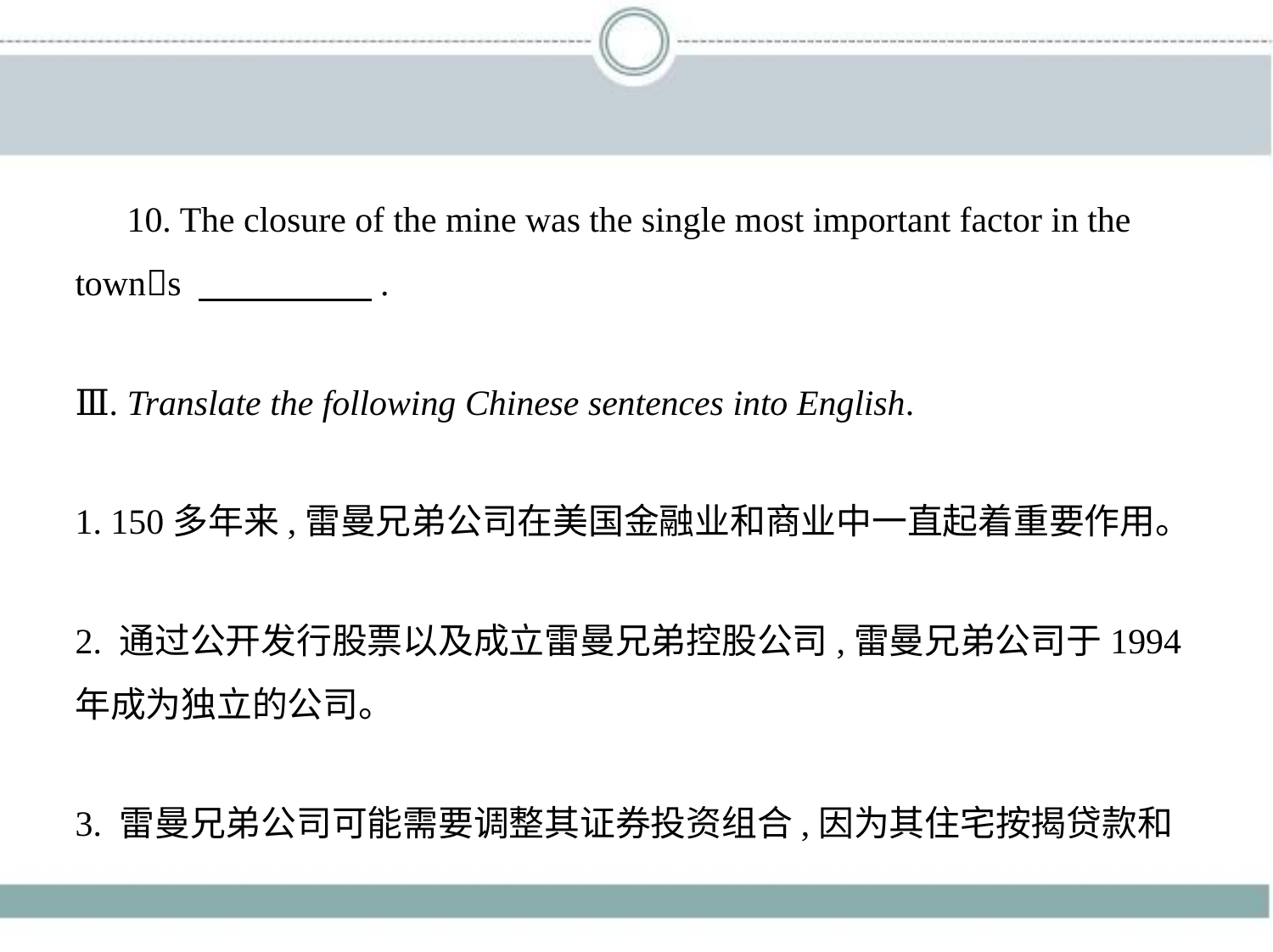

10. The closure of the mine was the single most important factor in the
town􀆳s 　　　　    .
Ⅲ. Translate the following Chinese sentences into English.
1. 150多年来,雷曼兄弟公司在美国金融业和商业中一直起着重要作用。
2. 通过公开发行股票以及成立雷曼兄弟控股公司,雷曼兄弟公司于1994
年成为独立的公司。
3. 雷曼兄弟公司可能需要调整其证券投资组合,因为其住宅按揭贷款和